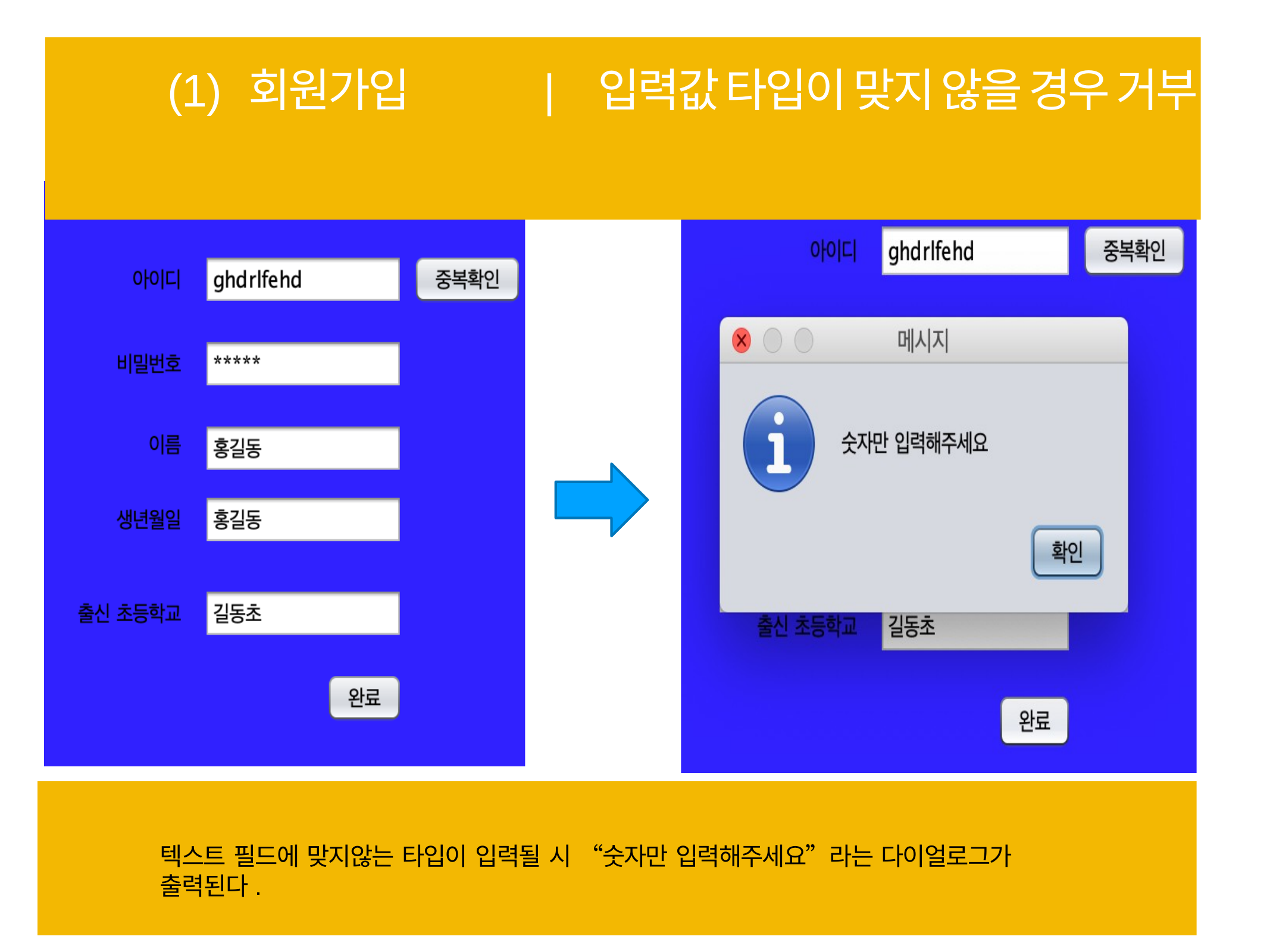

# (1) 회원가입	| 입력값 타입이 맞지 않을 경우 거부

텍스트 필드에 맞지않는 타입이 입력될 시 “숫자만 입력해주세요”라는 다이얼로그가 출력된다.